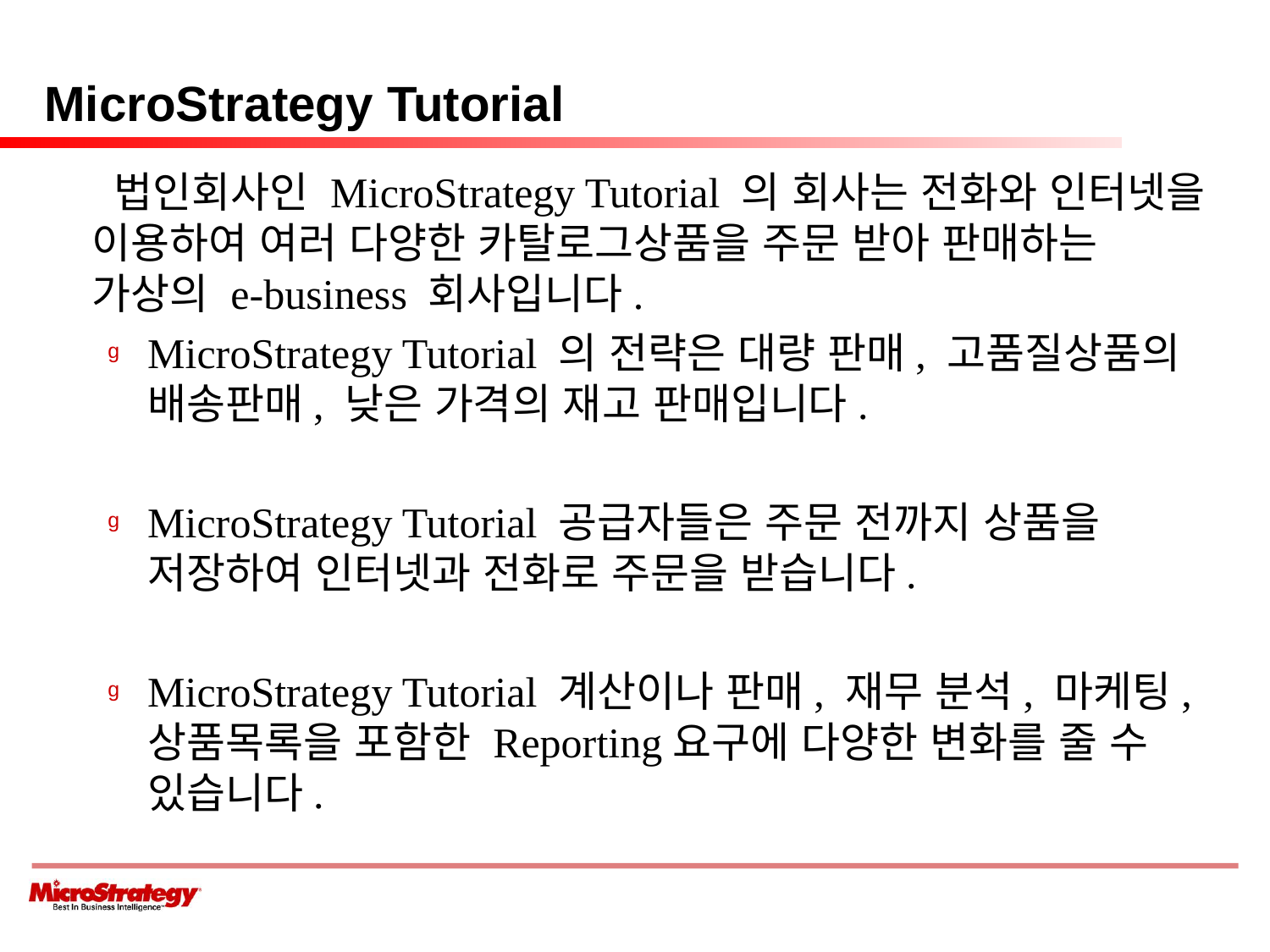

# MicroStrategy Tutorial
     법인회사인 MicroStrategy Tutorial 의 회사는 전화와 인터넷을 이용하여 여러 다양한 카탈로그상품을 주문 받아 판매하는 가상의 e-business 회사입니다.
MicroStrategy Tutorial 의 전략은 대량 판매, 고품질상품의 배송판매, 낮은 가격의 재고 판매입니다.

MicroStrategy Tutorial 공급자들은 주문 전까지 상품을 저장하여 인터넷과 전화로 주문을 받습니다.

MicroStrategy Tutorial 계산이나 판매, 재무 분석, 마케팅, 상품목록을 포함한 Reporting요구에 다양한 변화를 줄 수 있습니다.